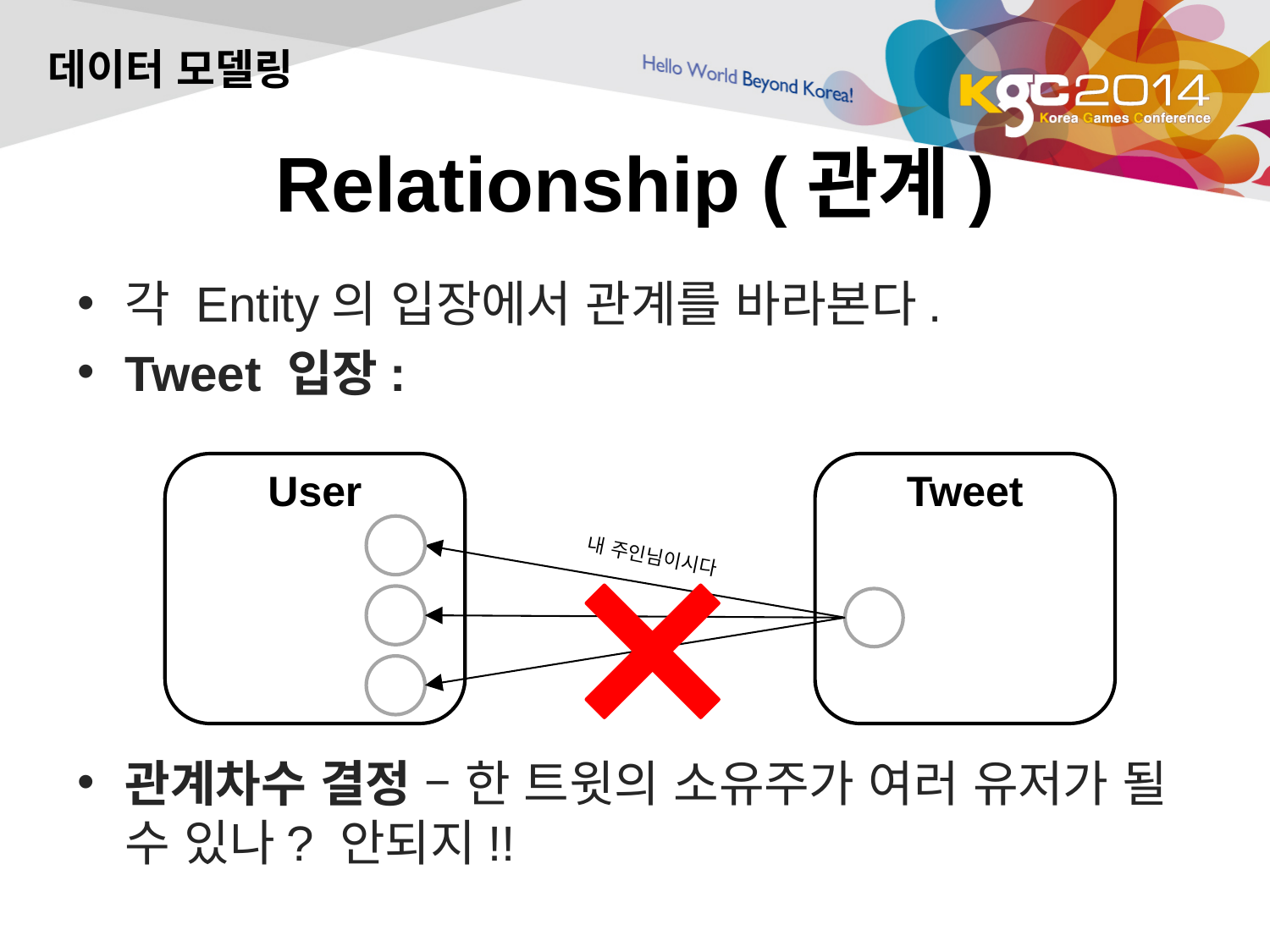

데이터 모델링
# Relationship (관계)
각 Entity의 입장에서 관계를 바라본다.
Tweet 입장:

User
Tweet

내 주인님이시다

관계차수 결정 – 한 트윗의 소유주가 여러 유저가 될 수 있나? 안되지!!